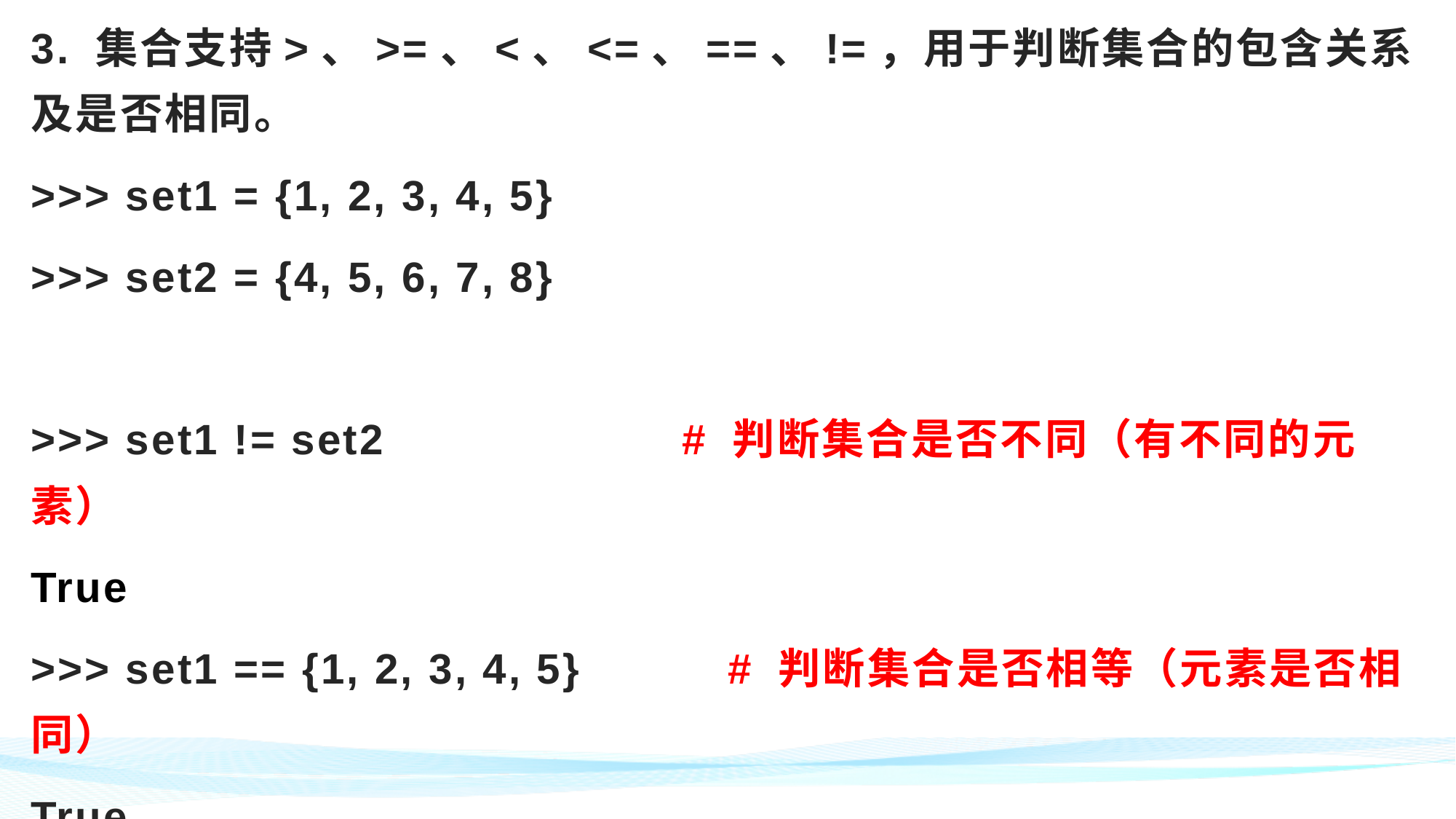

3. 集合支持>、>=、<、<=、==、!=，用于判断集合的包含关系及是否相同。
>>> set1 = {1, 2, 3, 4, 5}
>>> set2 = {4, 5, 6, 7, 8}

>>> set1 != set2                     # 判断集合是否不同（有不同的元素）
True
>>> set1 == {1, 2, 3, 4, 5}	   # 判断集合是否相等（元素是否相同）
True

68